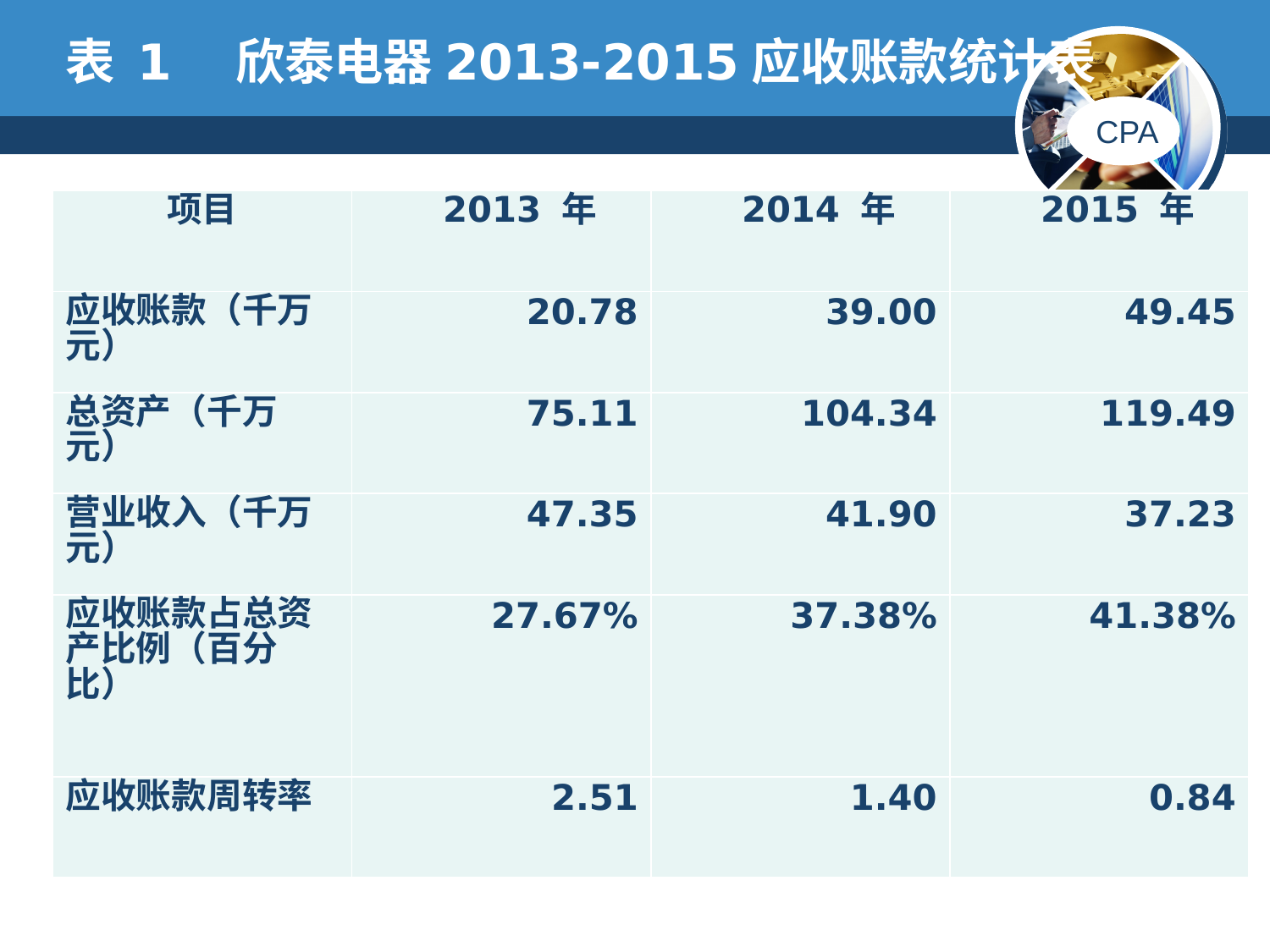

# 表 1   欣泰电器2013-2015应收账款统计表
| 项目 | 2013 年 | 2014 年 | 2015 年 |
| --- | --- | --- | --- |
| 应收账款（千万元） | 20.78 | 39.00 | 49.45 |
| 总资产（千万元） | 75.11 | 104.34 | 119.49 |
| 营业收入（千万元） | 47.35 | 41.90 | 37.23 |
| 应收账款占总资产比例（百分比） | 27.67% | 37.38% | 41.38% |
| 应收账款周转率 | 2.51 | 1.40 | 0.84 |